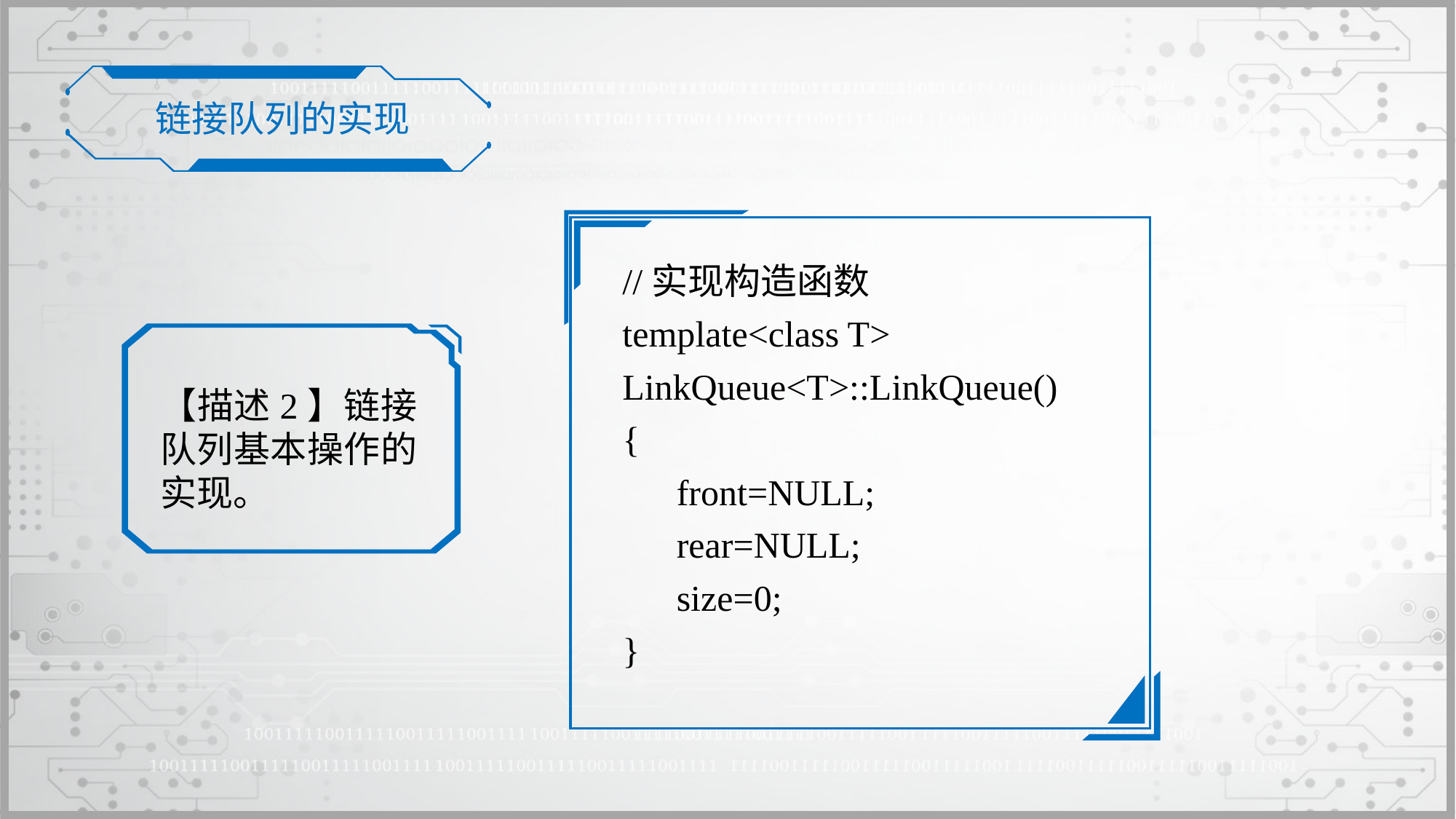

链接队列的实现

//实现构造函数
template<class T>
LinkQueue<T>::LinkQueue()
{
	front=NULL;
	rear=NULL;
	size=0;
}

【描述2】链接队列基本操作的实现。